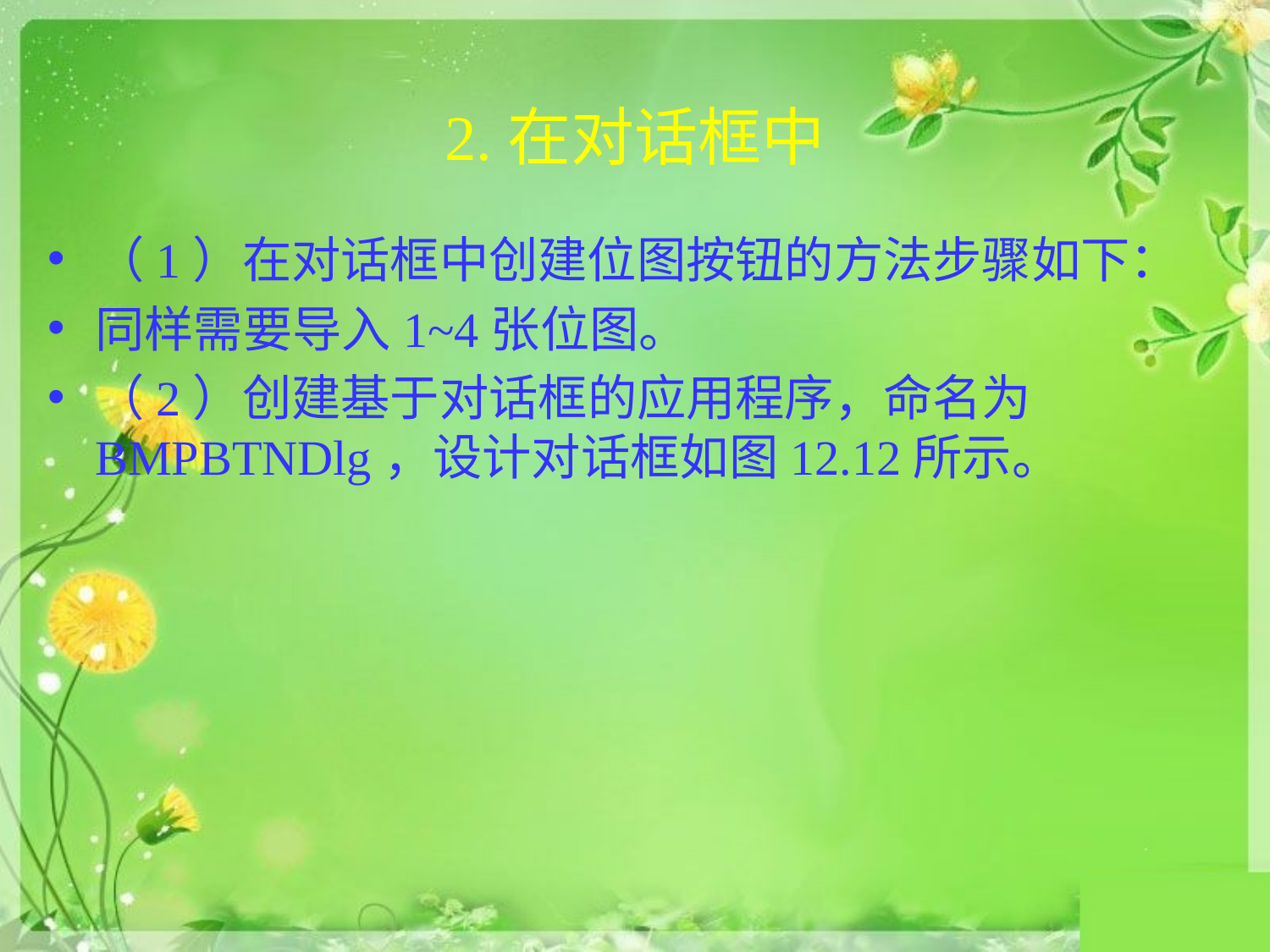

# 2.在对话框中
（1）在对话框中创建位图按钮的方法步骤如下：
同样需要导入1~4张位图。
（2）创建基于对话框的应用程序，命名为BMPBTNDlg，设计对话框如图12.12所示。